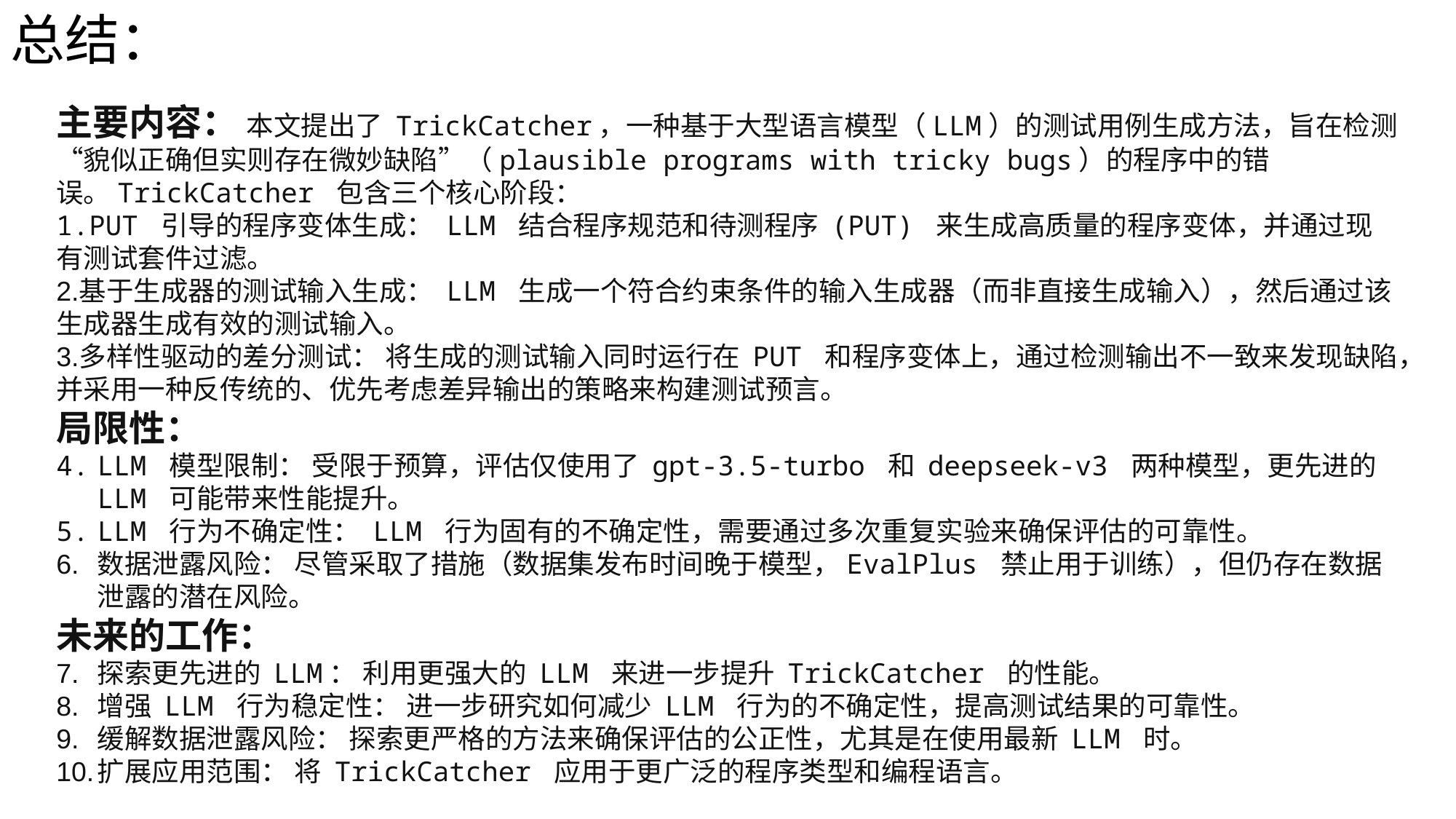

总结：
主要内容： 本文提出了 TrickCatcher，一种基于大型语言模型（LLM）的测试用例生成方法，旨在检测“貌似正确但实则存在微妙缺陷”（plausible programs with tricky bugs）的程序中的错误。TrickCatcher 包含三个核心阶段：
PUT 引导的程序变体生成： LLM 结合程序规范和待测程序 (PUT) 来生成高质量的程序变体，并通过现有测试套件过滤。
基于生成器的测试输入生成： LLM 生成一个符合约束条件的输入生成器（而非直接生成输入），然后通过该生成器生成有效的测试输入。
多样性驱动的差分测试： 将生成的测试输入同时运行在 PUT 和程序变体上，通过检测输出不一致来发现缺陷，并采用一种反传统的、优先考虑差异输出的策略来构建测试预言。
局限性：
LLM 模型限制： 受限于预算，评估仅使用了 gpt-3.5-turbo 和 deepseek-v3 两种模型，更先进的 LLM 可能带来性能提升。
LLM 行为不确定性： LLM 行为固有的不确定性，需要通过多次重复实验来确保评估的可靠性。
数据泄露风险： 尽管采取了措施（数据集发布时间晚于模型，EvalPlus 禁止用于训练），但仍存在数据泄露的潜在风险。
未来的工作：
探索更先进的 LLM： 利用更强大的 LLM 来进一步提升 TrickCatcher 的性能。
增强 LLM 行为稳定性： 进一步研究如何减少 LLM 行为的不确定性，提高测试结果的可靠性。
缓解数据泄露风险： 探索更严格的方法来确保评估的公正性，尤其是在使用最新 LLM 时。
扩展应用范围： 将 TrickCatcher 应用于更广泛的程序类型和编程语言。